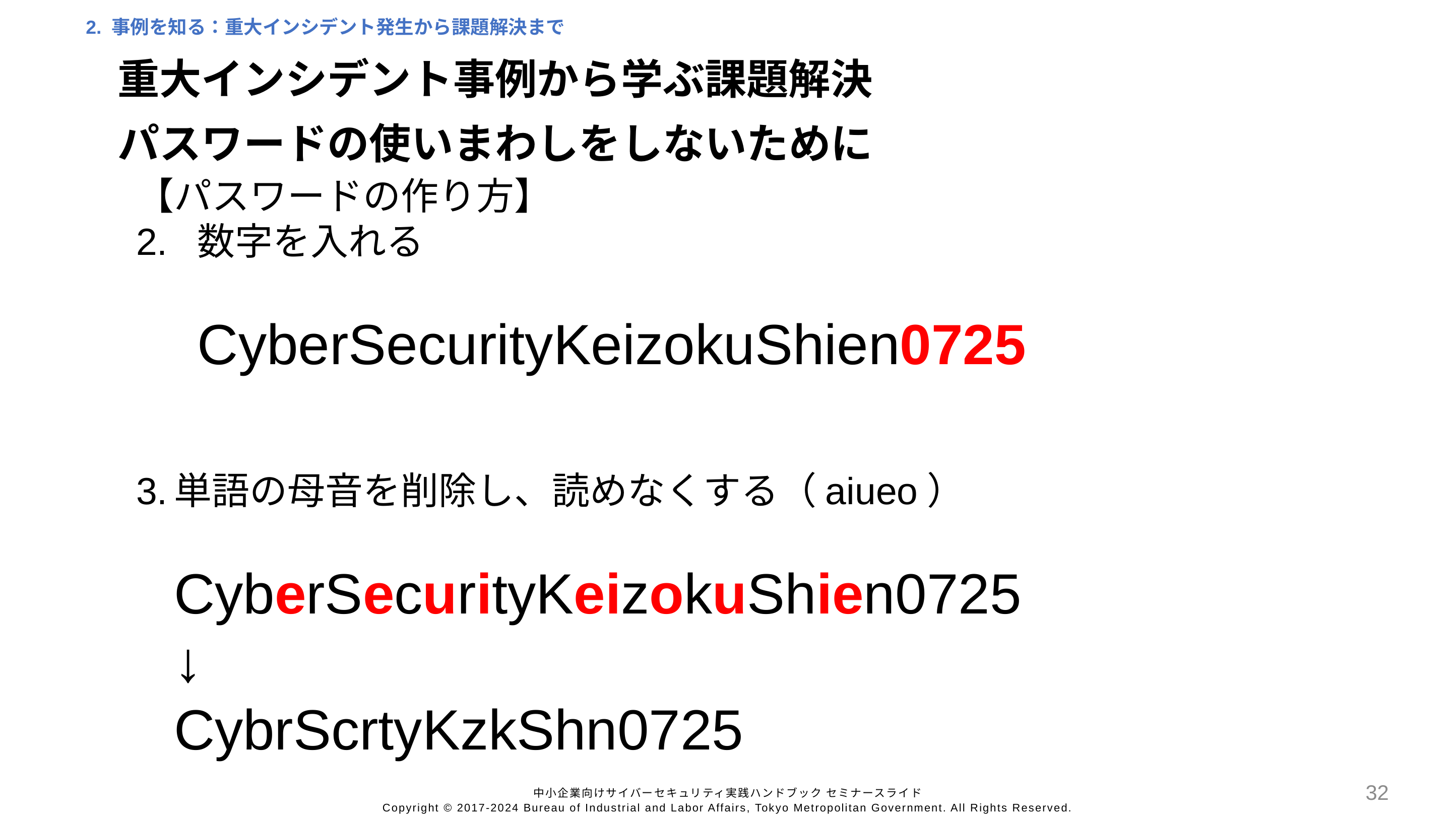

2. 事例を知る：重大インシデント発生から課題解決まで
重大インシデント事例から学ぶ課題解決
パスワードの使いまわしをしないために
【パスワードの作り方】
数字を入れる
CyberSecurityKeizokuShien0725
単語の母音を削除し、読めなくする（aiueo）
CyberSecurityKeizokuShien0725
↓
CybrScrtyKzkShn0725
32